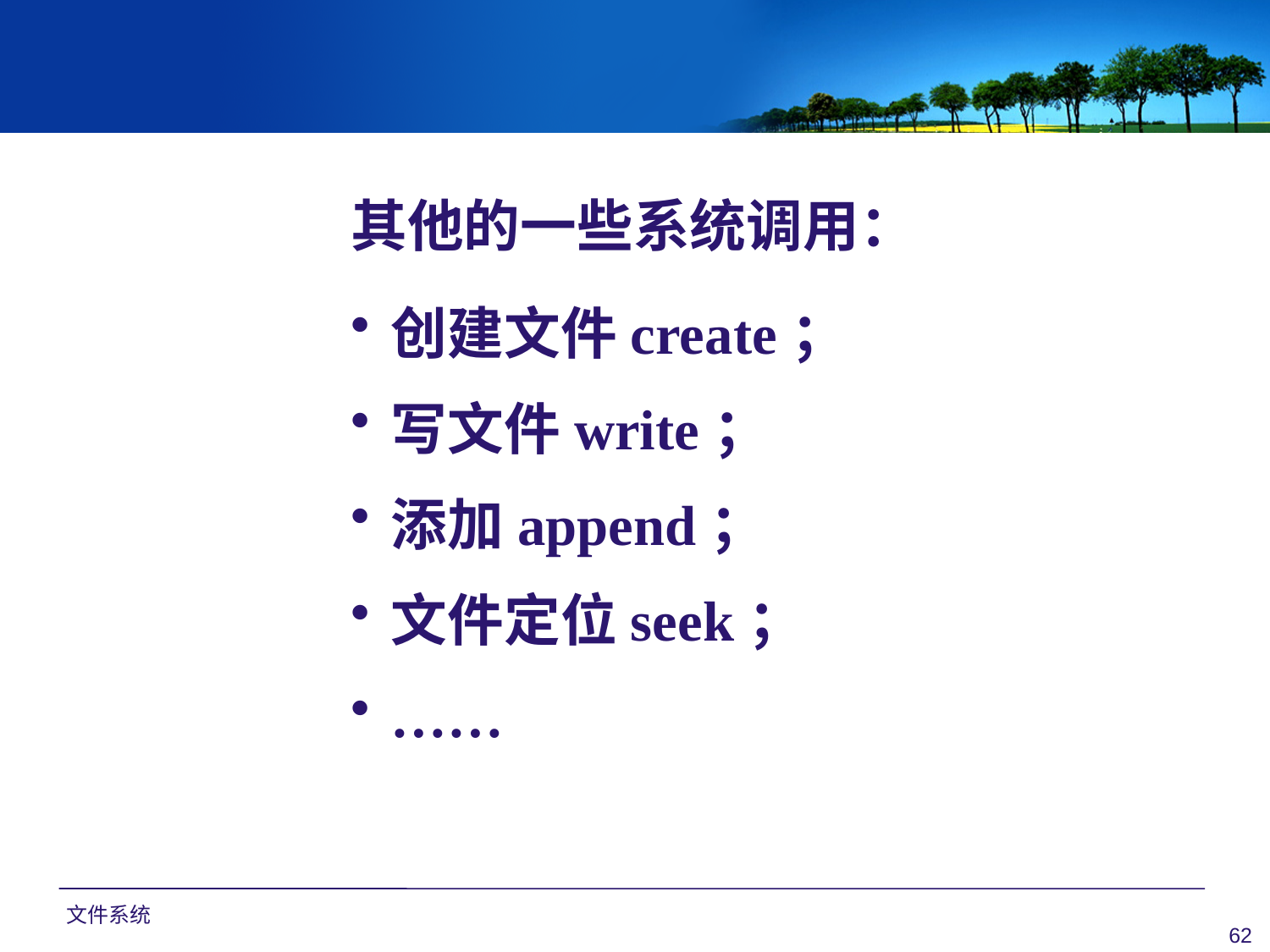

其他的一些系统调用：
创建文件create；
写文件write；
添加append；
文件定位seek；
……
文件系统
62